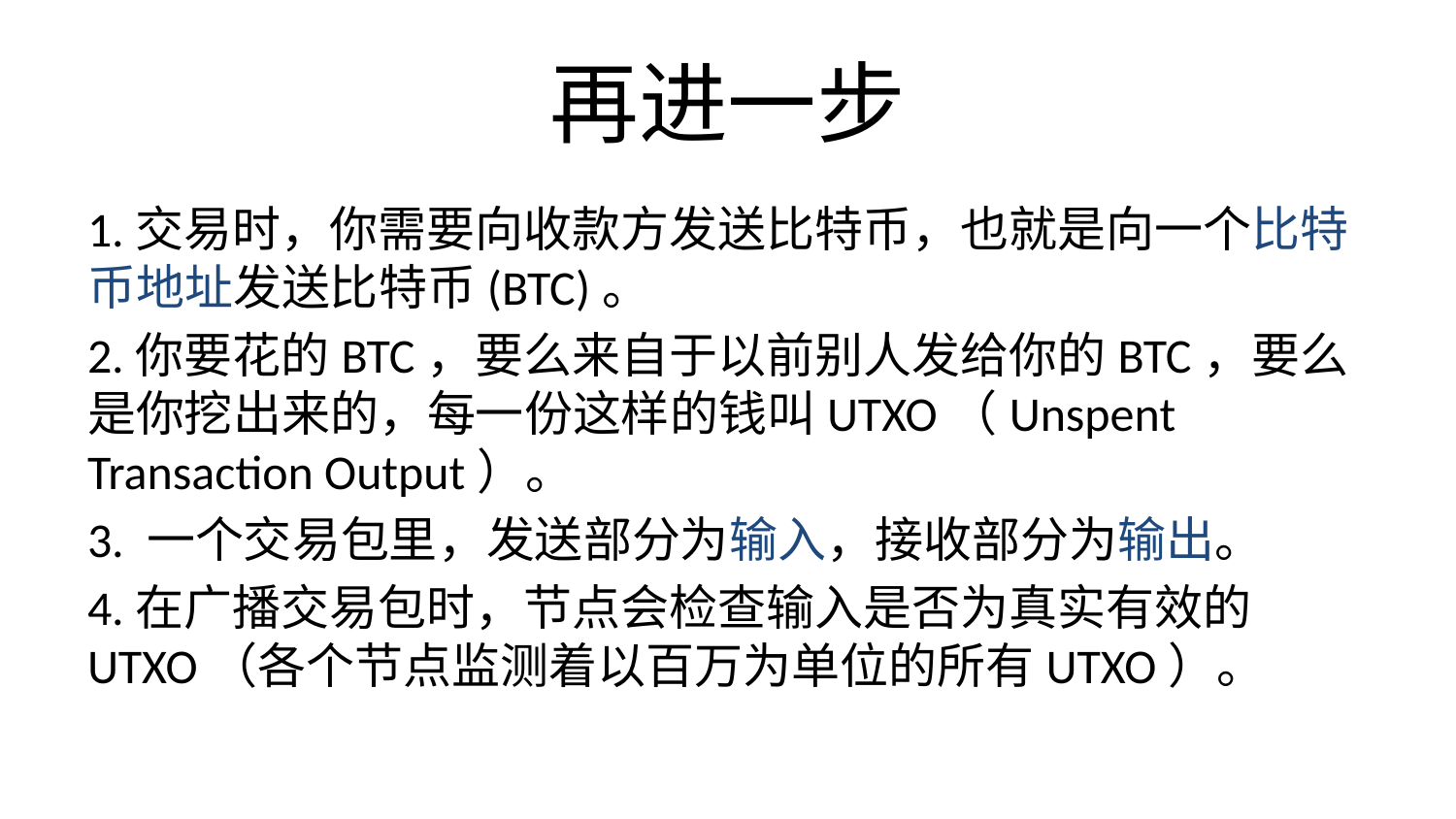

# 再进一步
1.交易时，你需要向收款方发送比特币，也就是向一个比特币地址发送比特币(BTC)。
2.你要花的BTC，要么来自于以前别人发给你的BTC，要么是你挖出来的，每一份这样的钱叫UTXO（Unspent Transaction Output）。
3. 一个交易包里，发送部分为输入，接收部分为输出。
4.在广播交易包时，节点会检查输入是否为真实有效的UTXO（各个节点监测着以百万为单位的所有UTXO）。